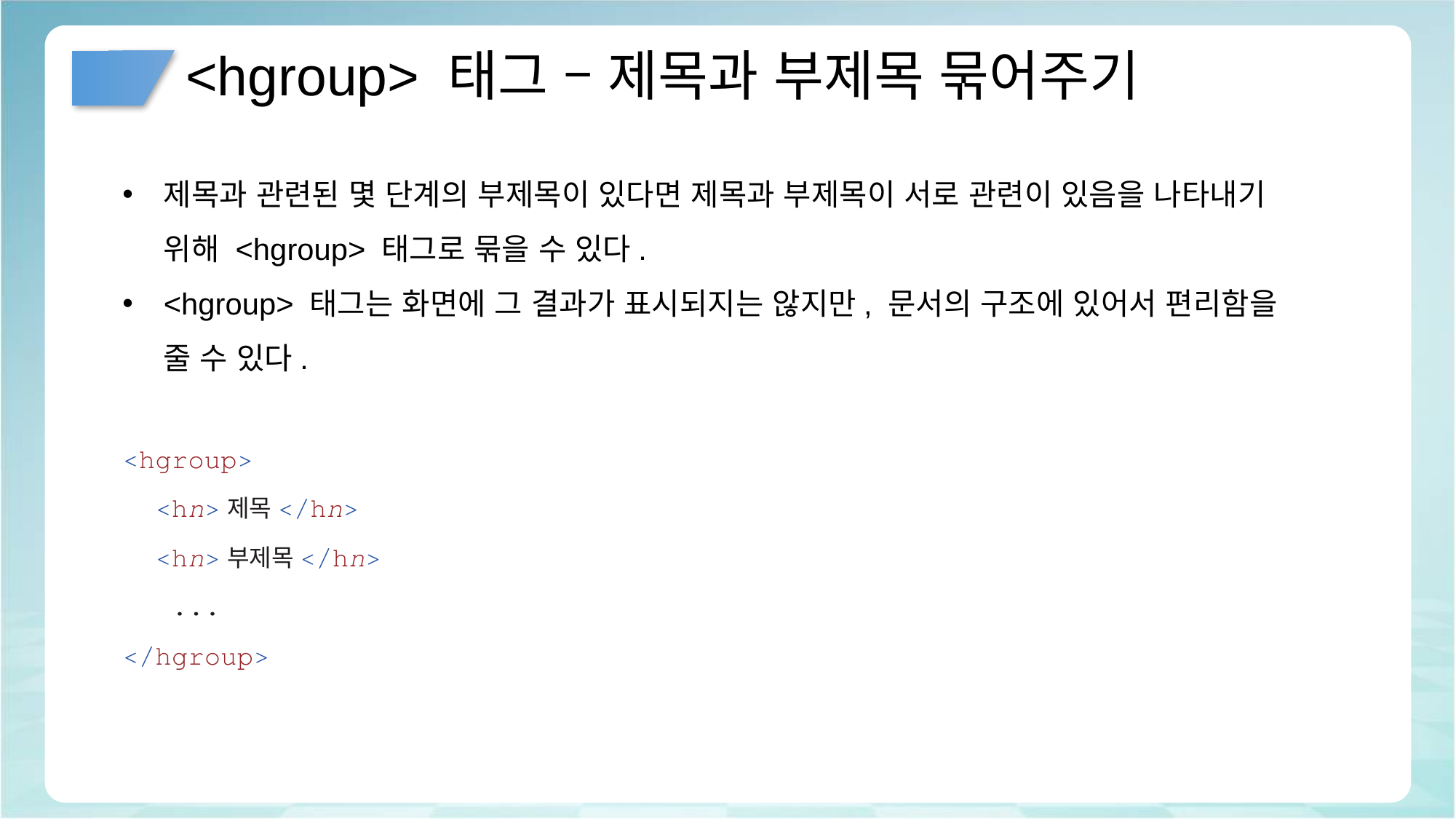

# <hgroup> 태그 – 제목과 부제목 묶어주기
제목과 관련된 몇 단계의 부제목이 있다면 제목과 부제목이 서로 관련이 있음을 나타내기 위해 <hgroup> 태그로 묶을 수 있다.
<hgroup> 태그는 화면에 그 결과가 표시되지는 않지만, 문서의 구조에 있어서 편리함을 줄 수 있다.

<hgroup>
  <hn>제목</hn>
  <hn>부제목</hn>
   ...
</hgroup>